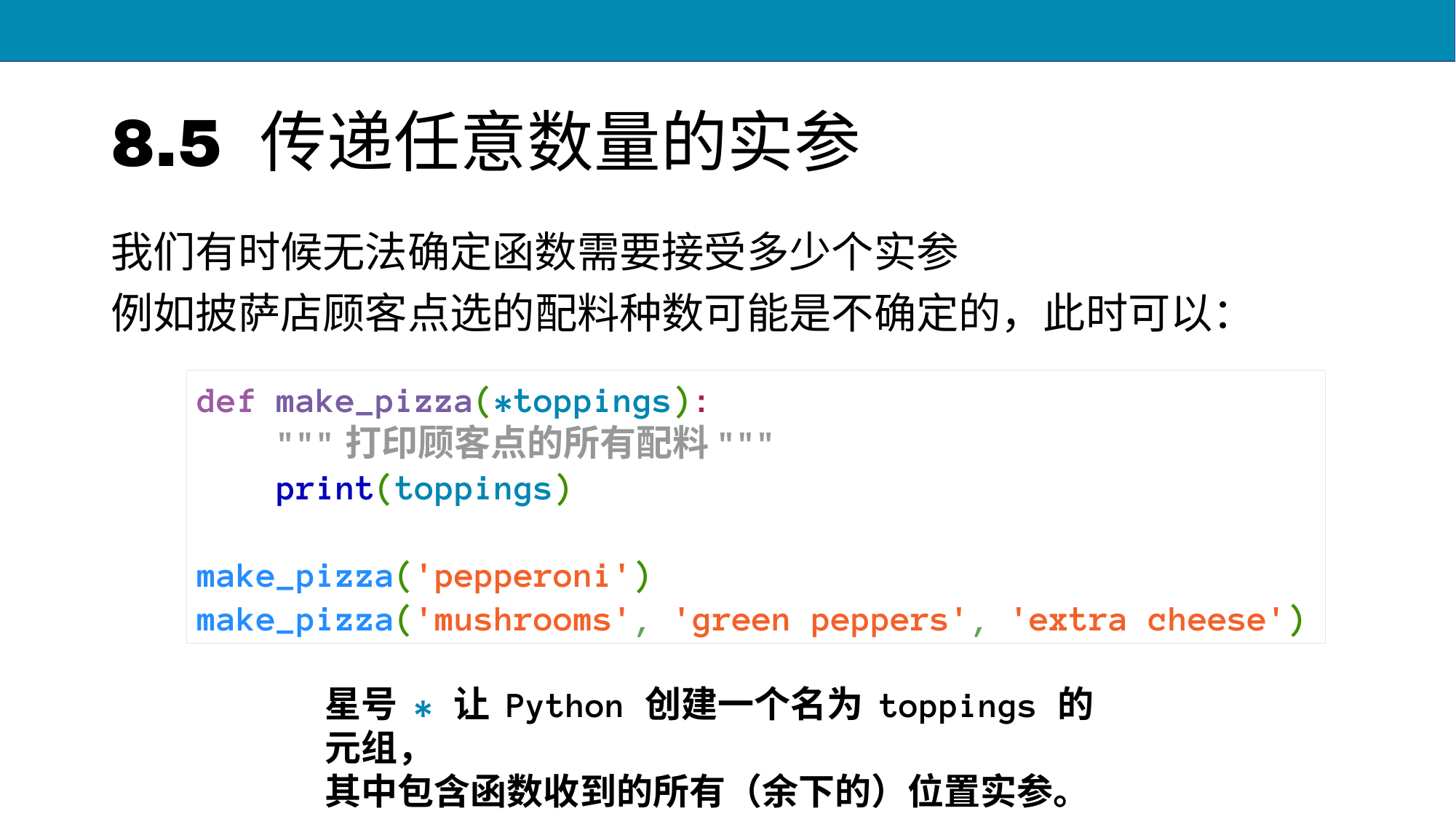

# 8.5 传递任意数量的实参
我们有时候无法确定函数需要接受多少个实参
例如披萨店顾客点选的配料种数可能是不确定的，此时可以：

def make_pizza(*toppings):
    """打印顾客点的所有配料"""
    print(toppings)
make_pizza('pepperoni')
make_pizza('mushrooms', 'green peppers', 'extra cheese')
星号 * 让 Python 创建一个名为 toppings 的元组，
其中包含函数收到的所有（余下的）位置实参。